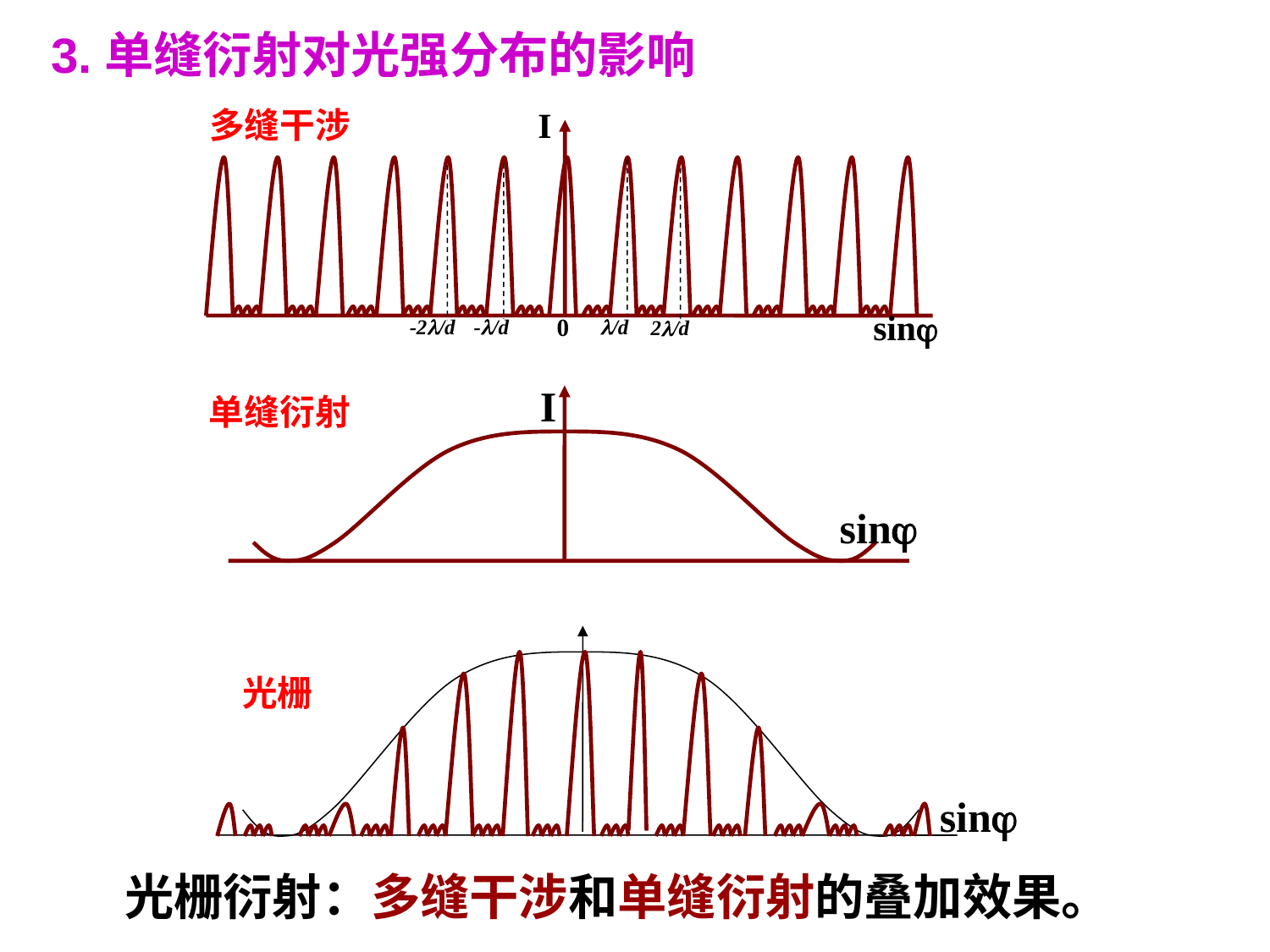

3.单缝衍射对光强分布的影响
多缝干涉
I
sinϕ

0
-2λ/d
-λ/d
λ/d
2λ/d
I
sinϕ
单缝衍射

光栅

sinϕ
光栅衍射：多缝干涉和单缝衍射的叠加效果。